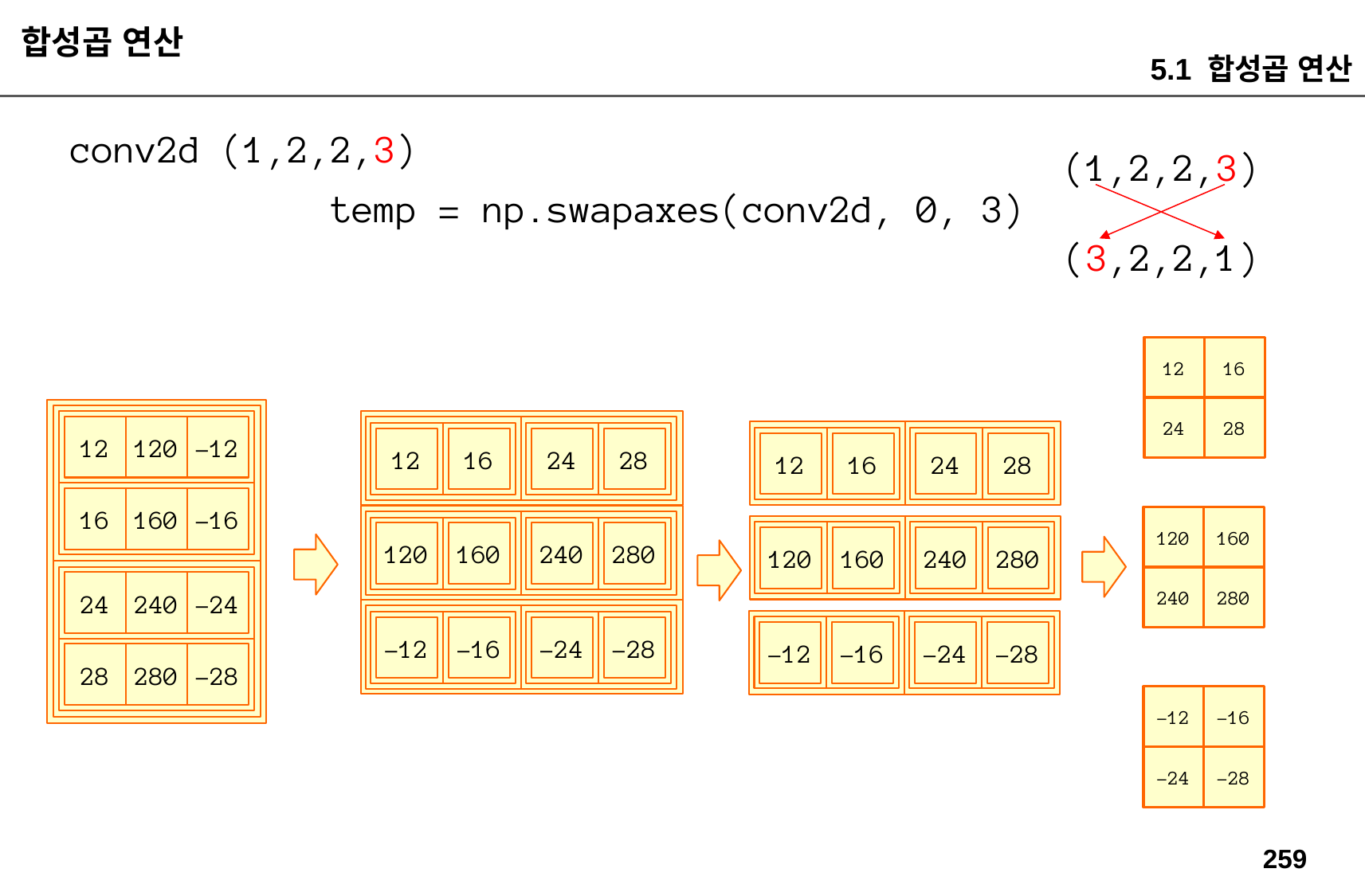

합성곱 연산
5.1 합성곱 연산
conv2d (1,2,2,3)
(1,2,2,3)
temp = np.swapaxes(conv2d, 0, 3)
(3,2,2,1)
12
16
24
28
120
160
240
280
-12
-16
-24
-28

-12
120
12

12
16
24
28
12
16
24
28

16
-16
160

120
160
240
280
120
160
240
280

-24
240
24

-12
-16
-24
-28
-12
-16
-24
-28

-28
280
28